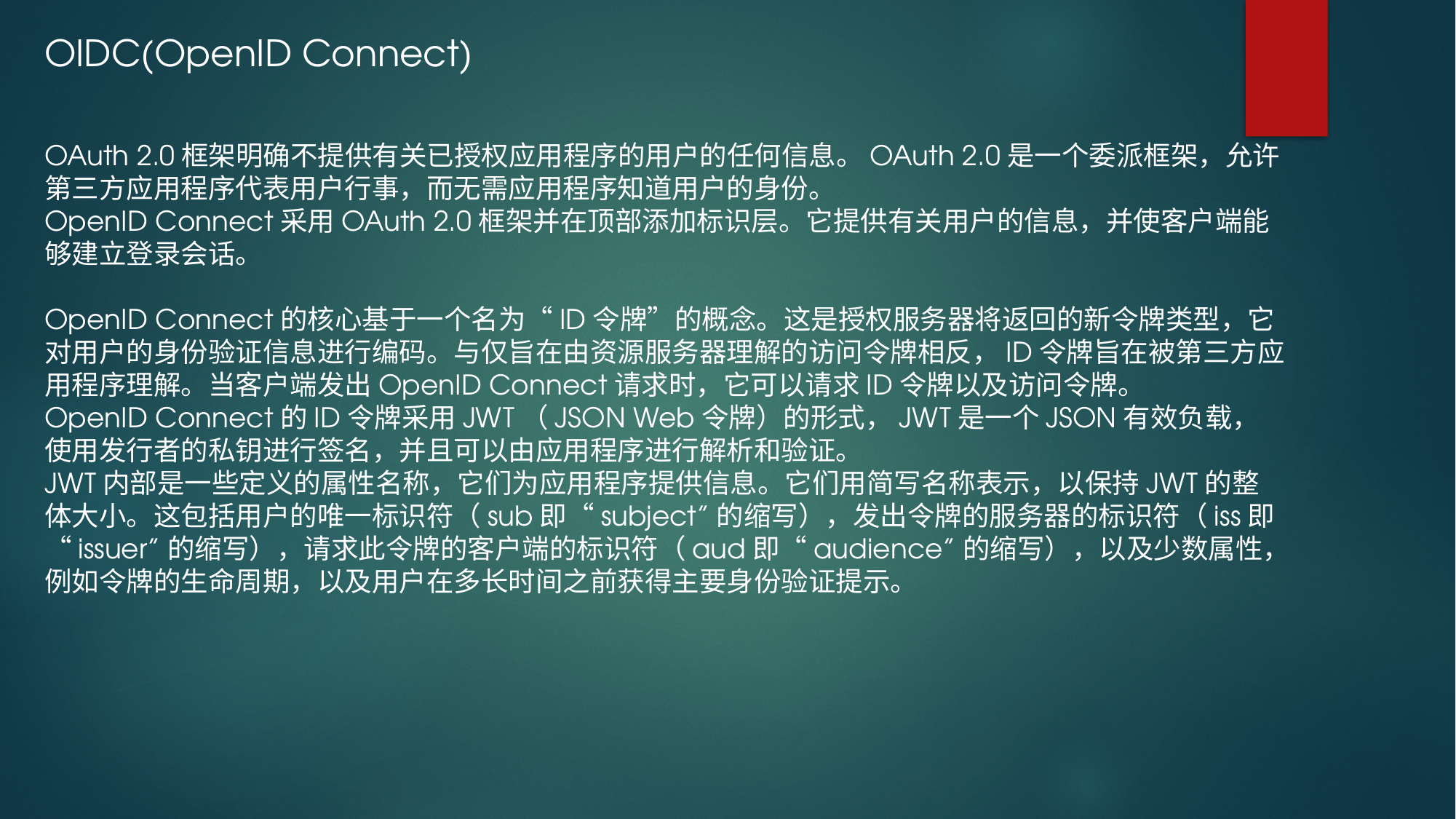

OIDC(OpenID Connect)
OAuth 2.0框架明确不提供有关已授权应用程序的用户的任何信息。OAuth 2.0是一个委派框架，允许第三方应用程序代表用户行事，而无需应用程序知道用户的身份。
OpenID Connect采用OAuth 2.0框架并在顶部添加标识层。它提供有关用户的信息，并使客户端能够建立登录会话。

OpenID Connect的核心基于一个名为“ID令牌”的概念。这是授权服务器将返回的新令牌类型，它对用户的身份验证信息进行编码。与仅旨在由资源服务器理解的访问令牌相反，ID令牌旨在被第三方应用程序理解。当客户端发出OpenID Connect请求时，它可以请求ID令牌以及访问令牌。
OpenID Connect的ID令牌采用JWT（JSON Web令牌）的形式，JWT是一个JSON有效负载，使用发行者的私钥进行签名，并且可以由应用程序进行解析和验证。
JWT内部是一些定义的属性名称，它们为应用程序提供信息。它们用简写名称表示，以保持JWT的整体大小。这包括用户的唯一标识符（sub即“subject”的缩写），发出令牌的服务器的标识符（iss即“issuer”的缩写），请求此令牌的客户端的标识符（aud即“audience”的缩写），以及少数属性，例如令牌的生命周期，以及用户在多长时间之前获得主要身份验证提示。